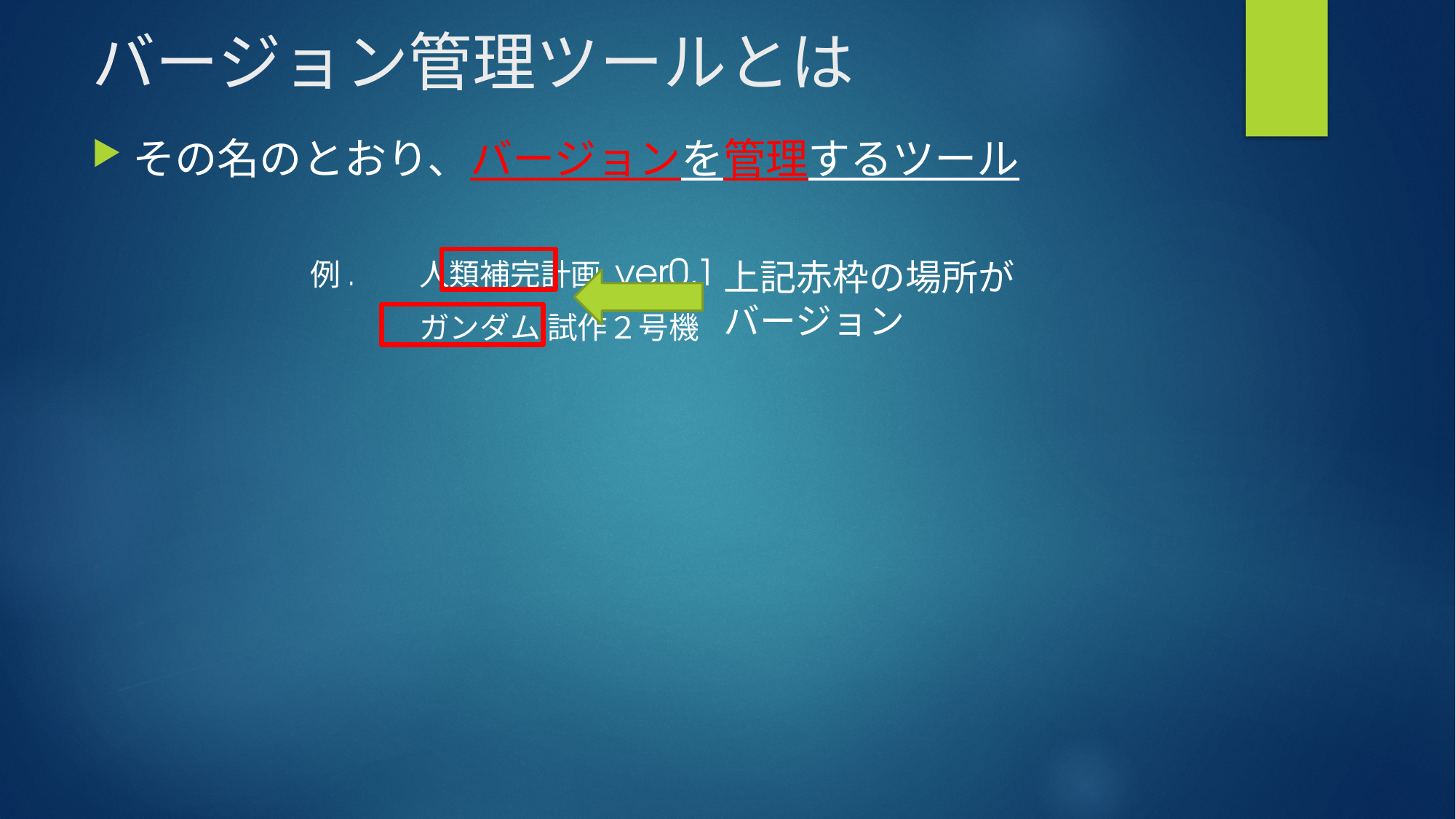

# バージョン管理ツールとは
その名のとおり、バージョンを管理するツール

　		例. 	人類補完計画 ver0.1
			ガンダム 試作２号機

上記赤枠の場所がバージョン